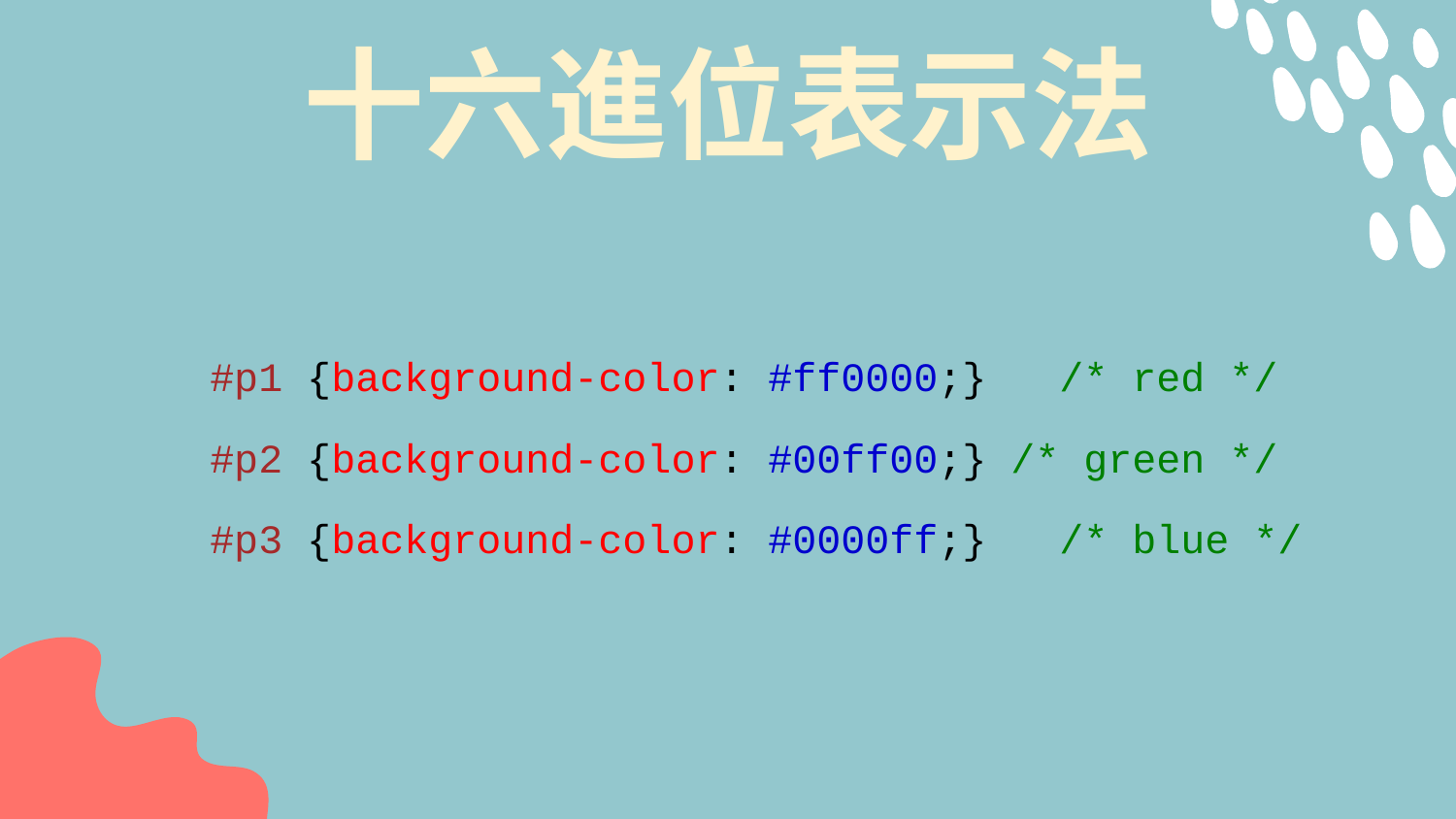

# 十六進位表示法
#p1 {background-color: #ff0000;}   /* red */
#p2 {background-color: #00ff00;} /* green */
#p3 {background-color: #0000ff;}   /* blue */